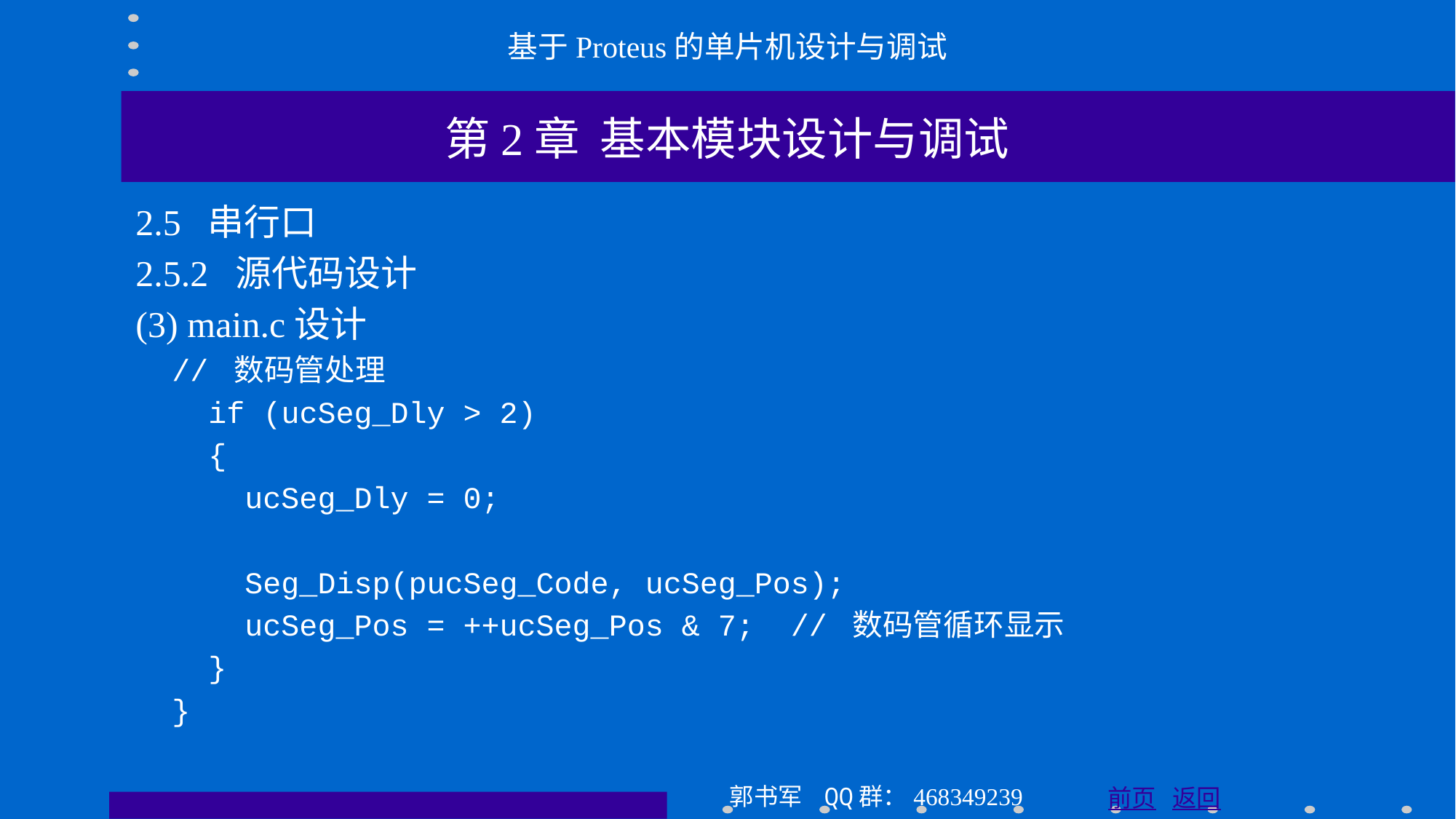

基于Proteus的单片机设计与调试
第2章  基本模块设计与调试
2.5  串行口
2.5.2  源代码设计
(3) main.c设计
  // 数码管处理
    if (ucSeg_Dly > 2)
    {
      ucSeg_Dly = 0;

      Seg_Disp(pucSeg_Code, ucSeg_Pos);
      ucSeg_Pos = ++ucSeg_Pos & 7;  // 数码管循环显示
    }
  }

郭书军   QQ群：468349239
前页   返回